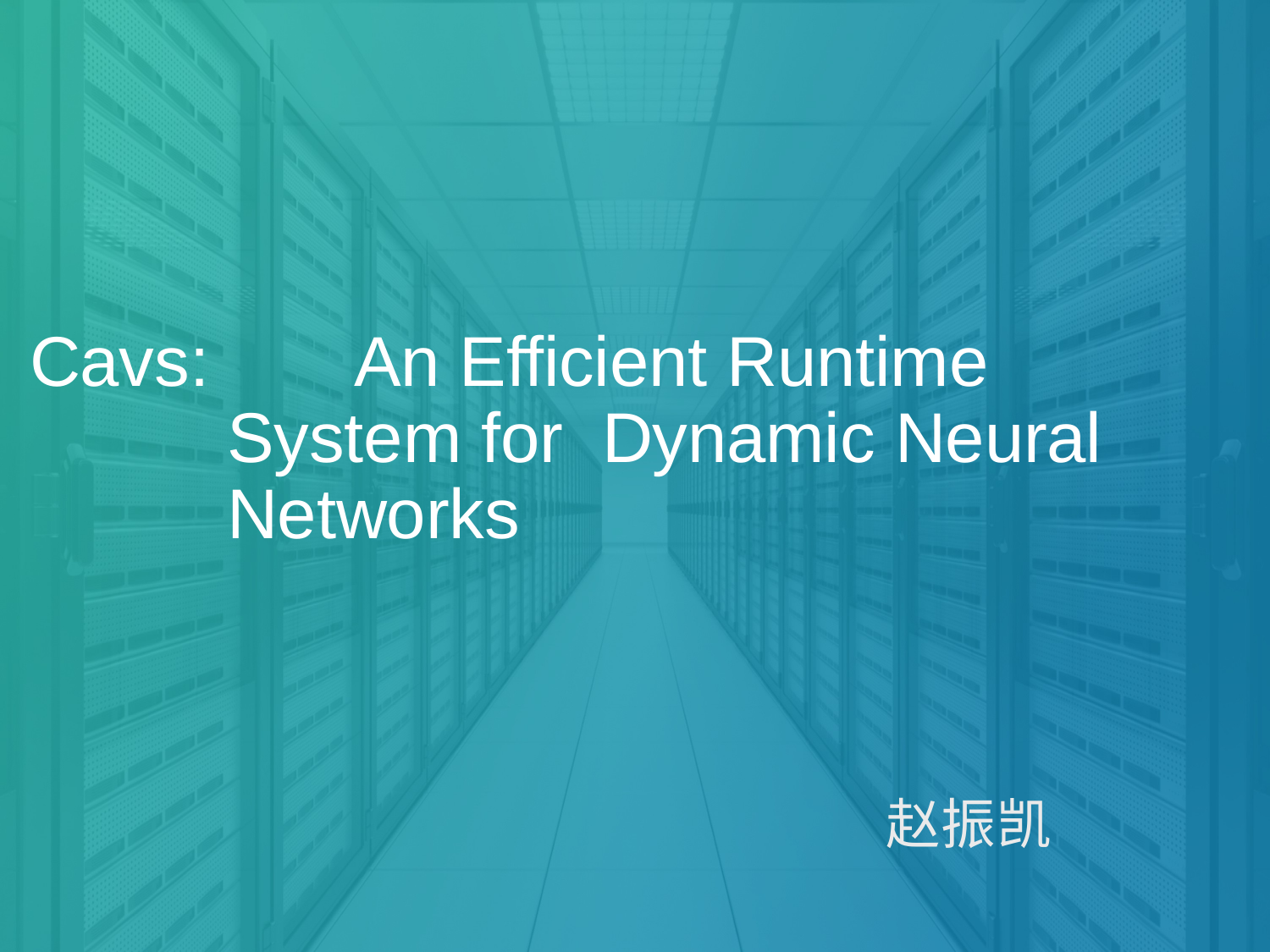

# Cavs:		An Efficient Runtime System for  Dynamic Neural Networks
赵振凯